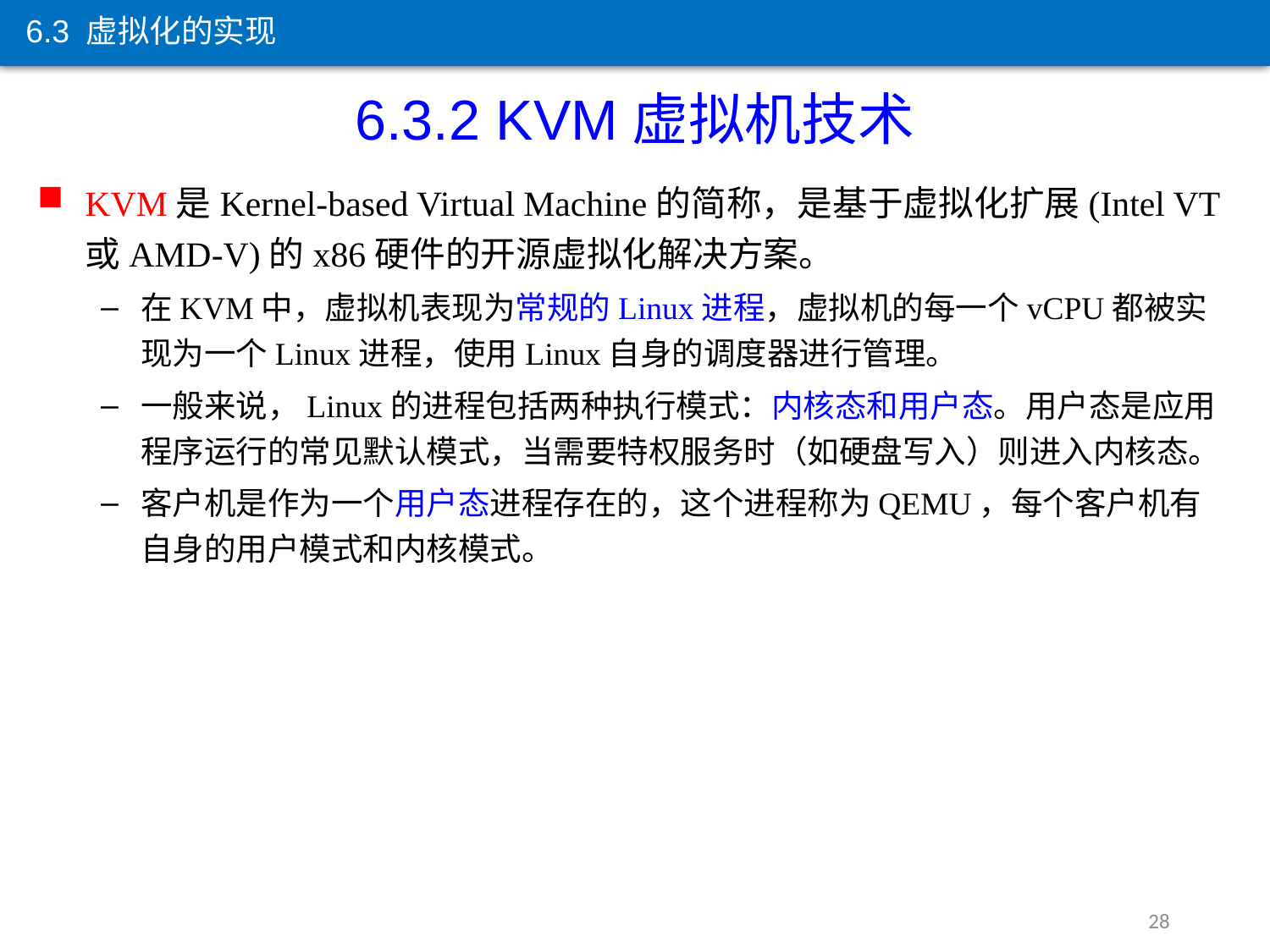

6.3 虚拟化的实现
6.3.2 KVM虚拟机技术
KVM是Kernel-based Virtual Machine的简称，是基于虚拟化扩展(Intel VT或AMD-V)的x86硬件的开源虚拟化解决方案。
在KVM中，虚拟机表现为常规的Linux进程，虚拟机的每一个vCPU都被实现为一个Linux进程，使用Linux自身的调度器进行管理。
一般来说，Linux的进程包括两种执行模式：内核态和用户态。用户态是应用程序运行的常见默认模式，当需要特权服务时（如硬盘写入）则进入内核态。
客户机是作为一个用户态进程存在的，这个进程称为QEMU，每个客户机有自身的用户模式和内核模式。
28